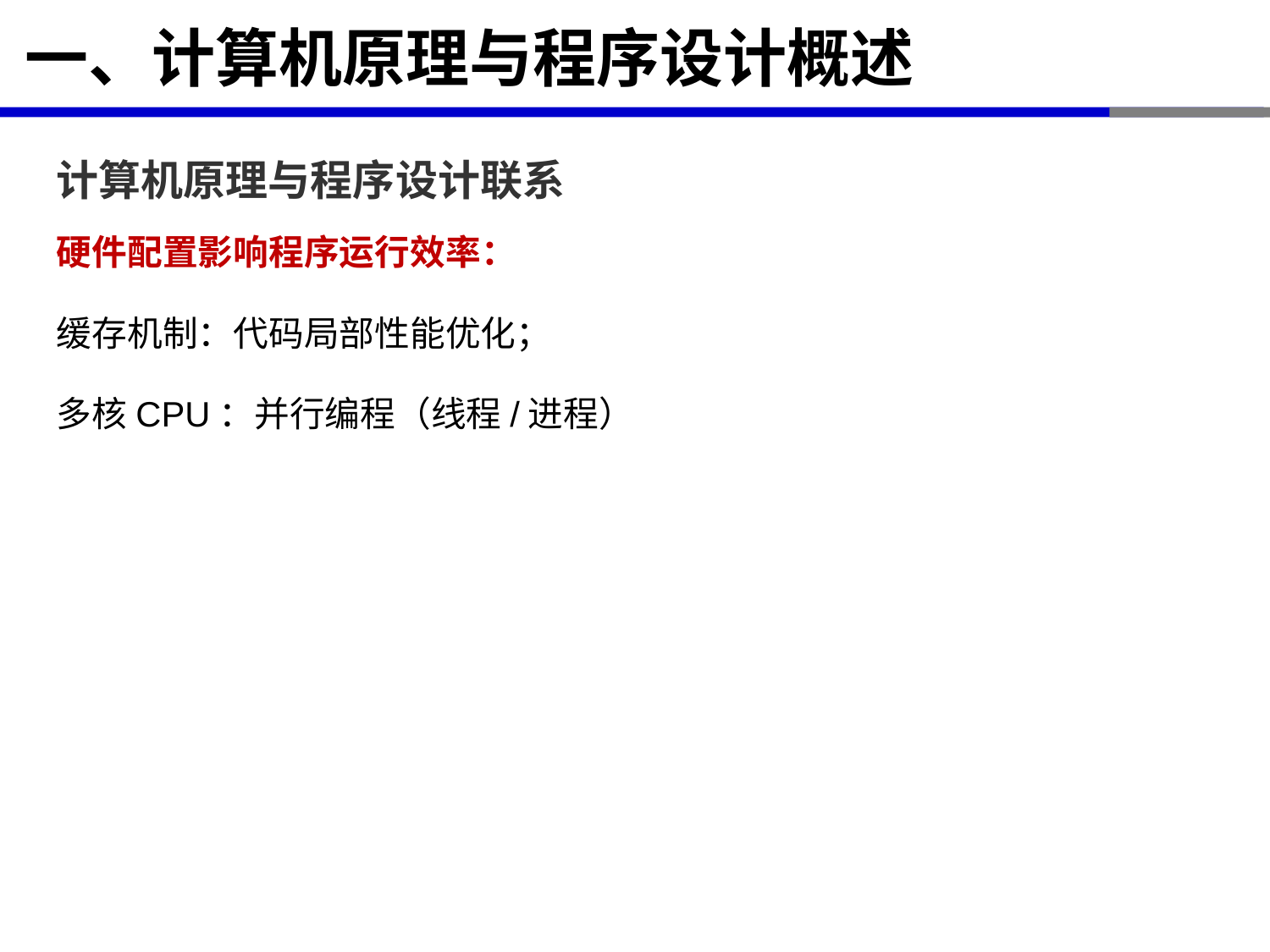

# 一、计算机原理与程序设计概述
计算机原理与程序设计联系
硬件配置影响程序运行效率：
缓存机制：代码局部性能优化；
多核CPU：并行编程（线程/进程）